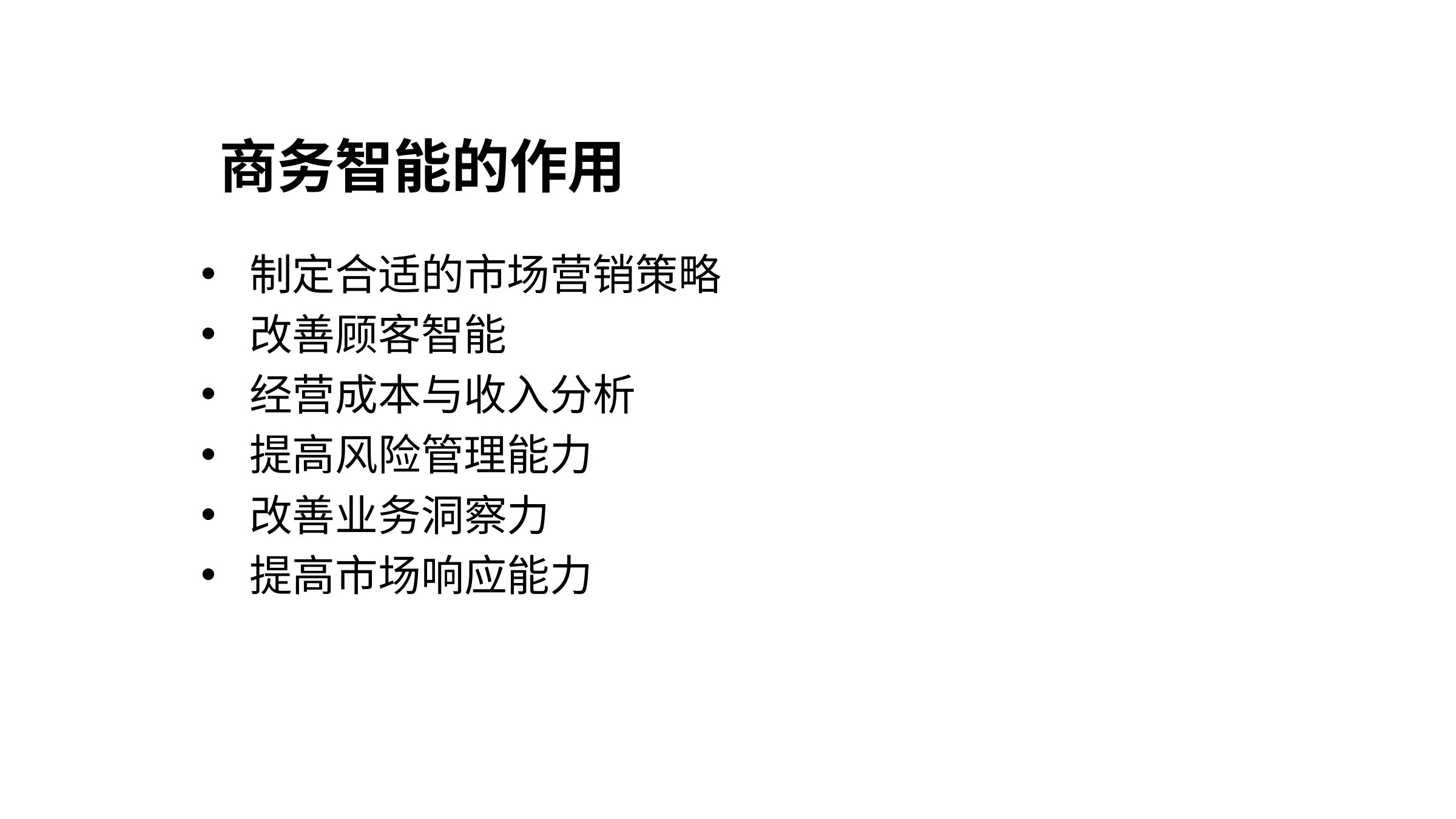

# 商务智能的作用
制定合适的市场营销策略
改善顾客智能
经营成本与收入分析
提高风险管理能力
改善业务洞察力
提高市场响应能力